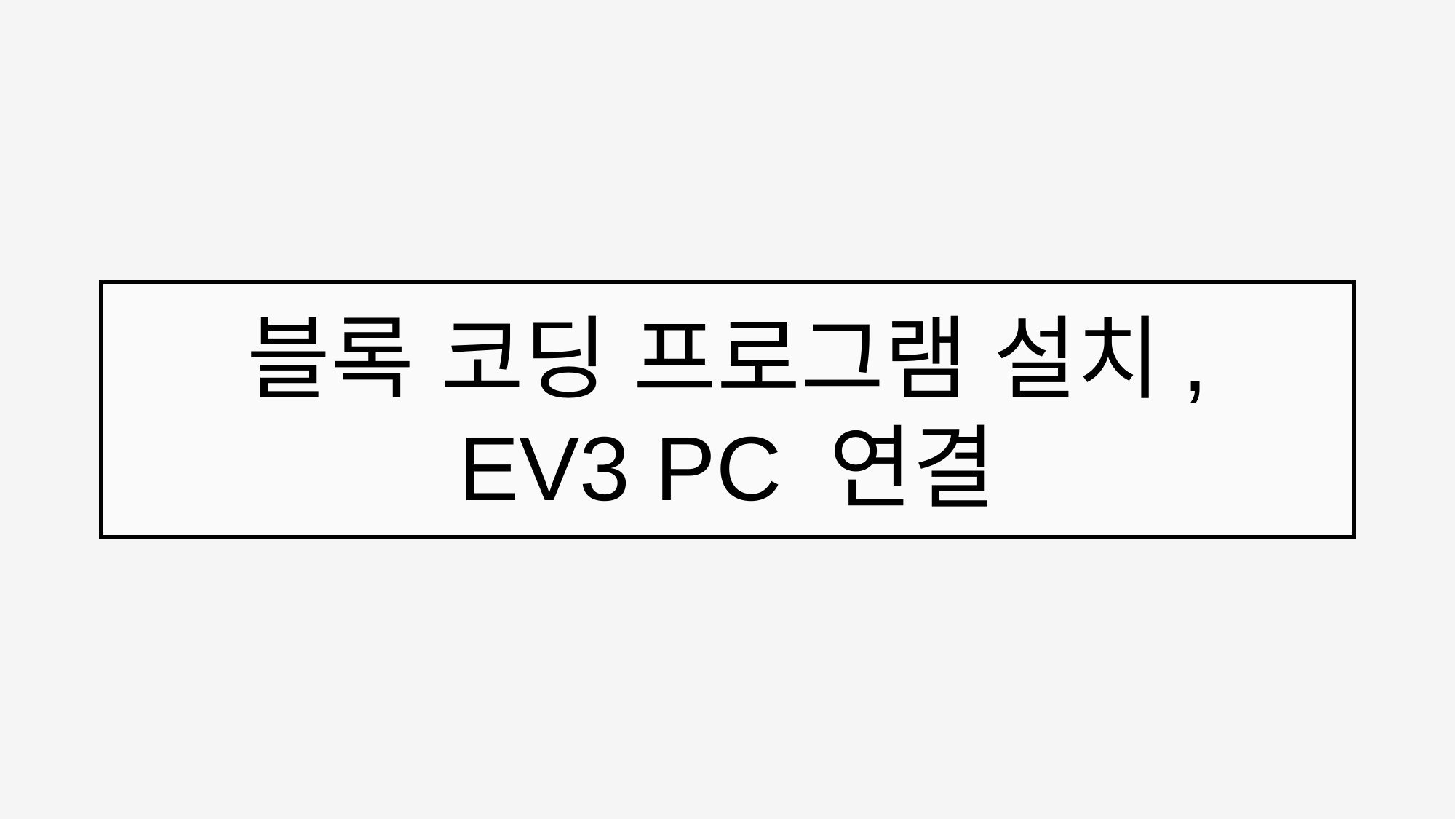

블록 코딩 프로그램 설치,
EV3 PC 연결